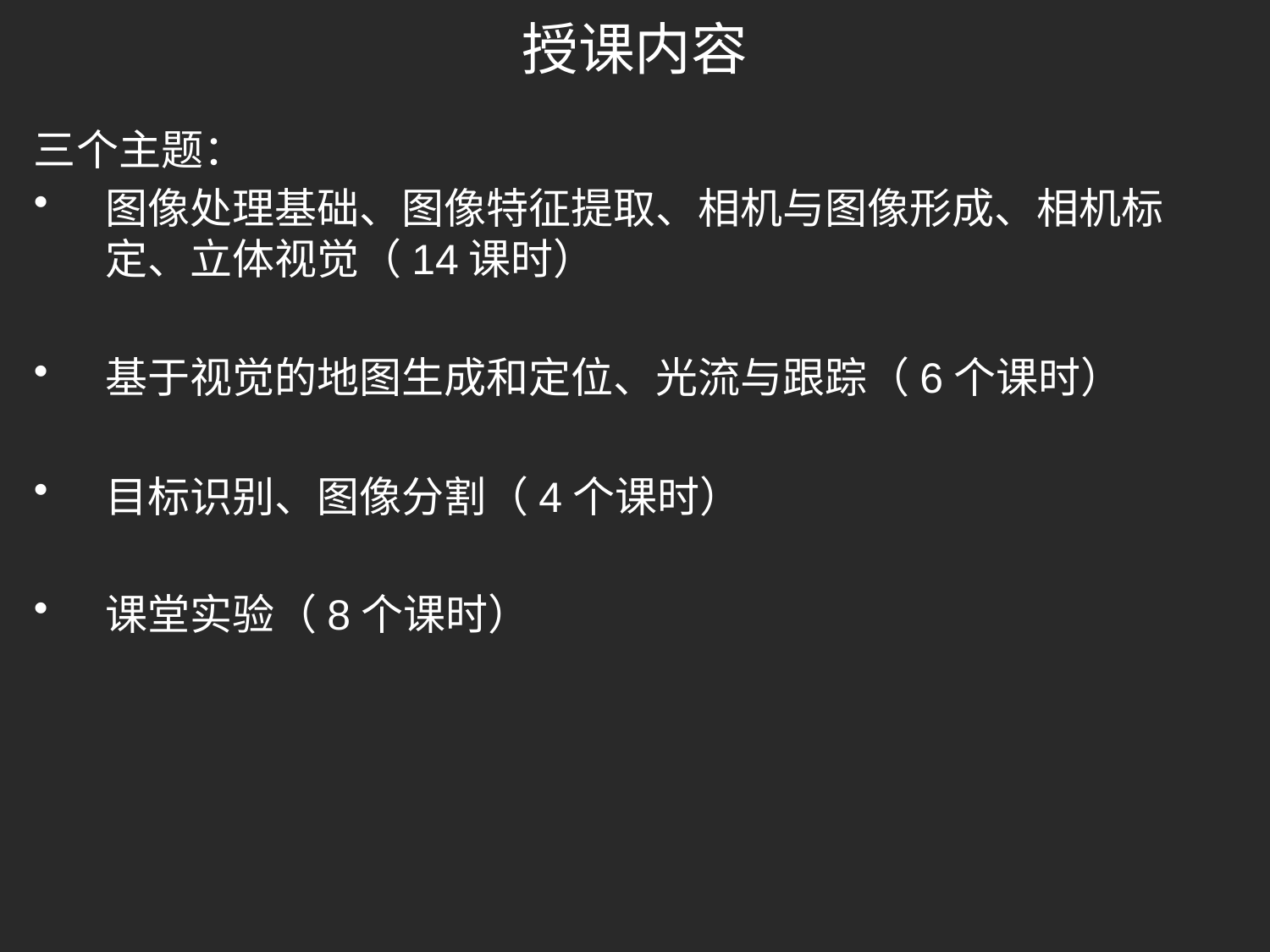

# 授课内容
三个主题：
图像处理基础、图像特征提取、相机与图像形成、相机标定、立体视觉（14课时）

基于视觉的地图生成和定位、光流与跟踪（6个课时）

目标识别、图像分割（4个课时）

课堂实验（8个课时）